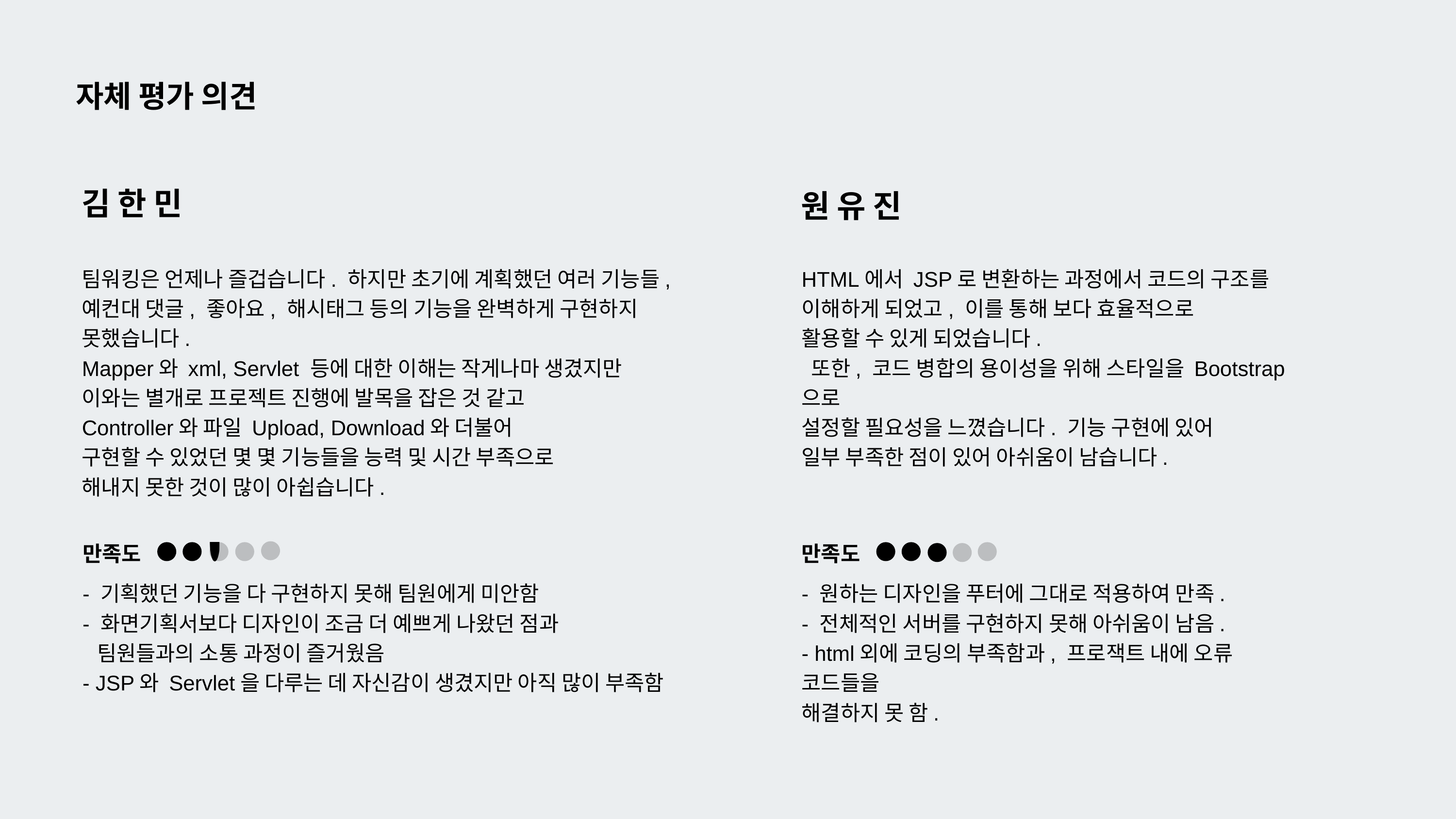

자체 평가 의견
원 유 진
김 한 민
팀워킹은 언제나 즐겁습니다. 하지만 초기에 계획했던 여러 기능들,
예컨대 댓글, 좋아요, 해시태그 등의 기능을 완벽하게 구현하지 못했습니다.
Mapper와 xml, Servlet 등에 대한 이해는 작게나마 생겼지만
이와는 별개로 프로젝트 진행에 발목을 잡은 것 같고
Controller와 파일 Upload, Download와 더불어
구현할 수 있었던 몇 몇 기능들을 능력 및 시간 부족으로
해내지 못한 것이 많이 아쉽습니다.

HTML에서 JSP로 변환하는 과정에서 코드의 구조를
이해하게 되었고, 이를 통해 보다 효율적으로
활용할 수 있게 되었습니다.
 또한, 코드 병합의 용이성을 위해 스타일을 Bootstrap으로
설정할 필요성을 느꼈습니다. 기능 구현에 있어
일부 부족한 점이 있어 아쉬움이 남습니다.
만족도
만족도

- 기획했던 기능을 다 구현하지 못해 팀원에게 미안함
- 화면기획서보다 디자인이 조금 더 예쁘게 나왔던 점과
  팀원들과의 소통 과정이 즐거웠음
- JSP와 Servlet을 다루는 데 자신감이 생겼지만 아직 많이 부족함
- 원하는 디자인을 푸터에 그대로 적용하여 만족.
- 전체적인 서버를 구현하지 못해 아쉬움이 남음.
- html외에 코딩의 부족함과, 프로잭트 내에 오류 코드들을
해결하지 못 함.